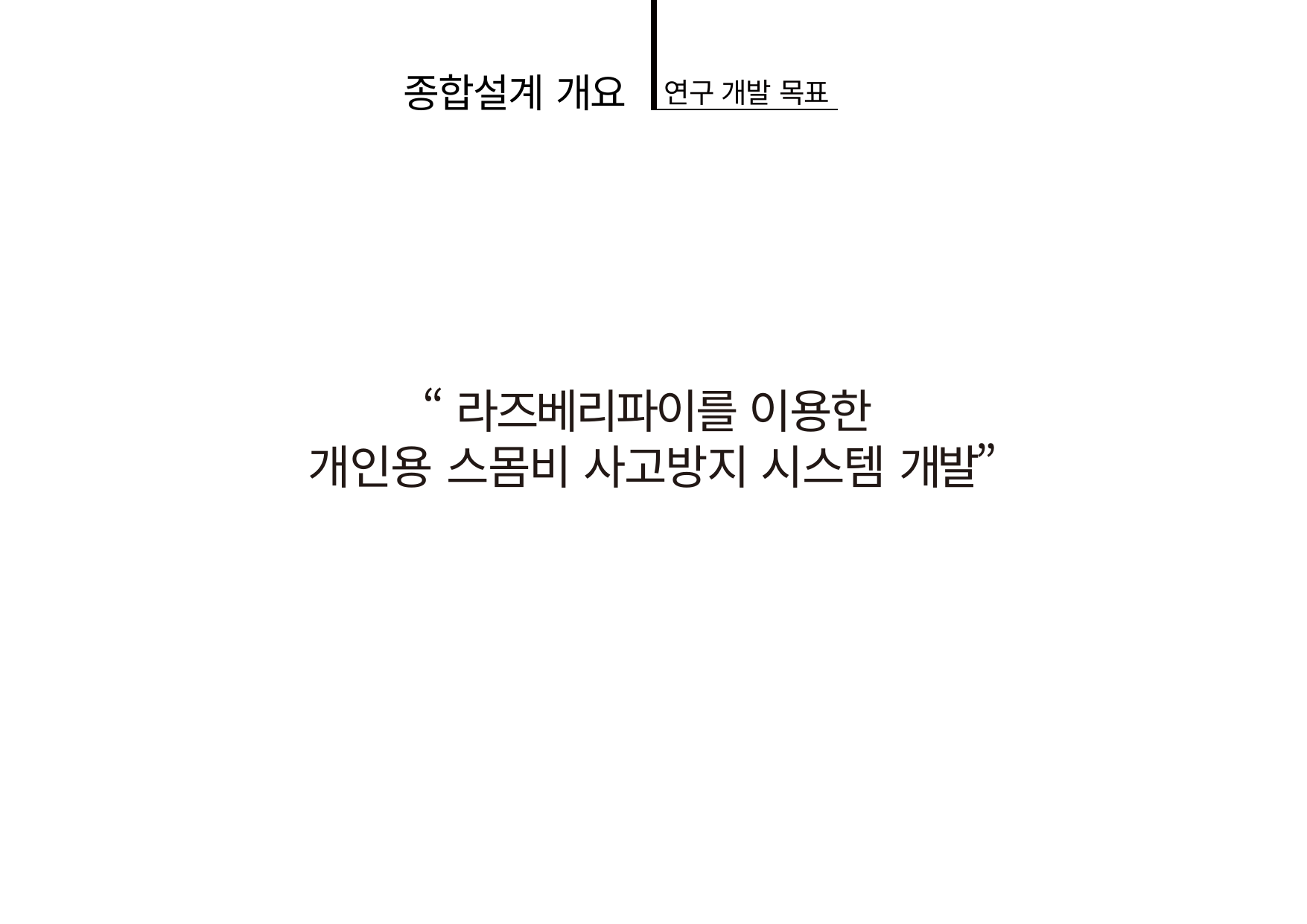

종합설계 개요
연구 개발 목표

“라즈베리파이를 이용한
개인용 스몸비 사고방지 시스템 개발”